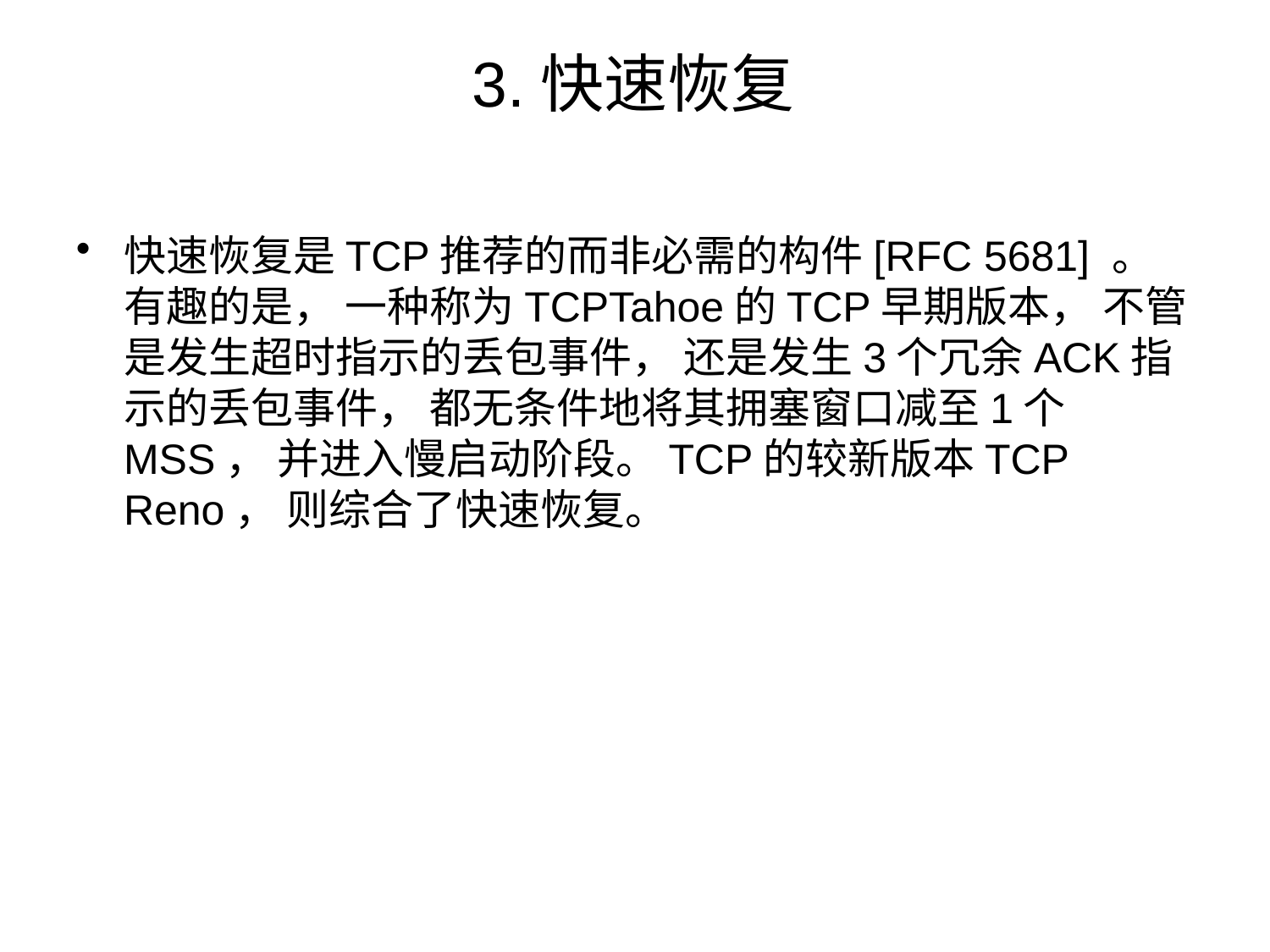

# 3.快速恢复
快速恢复是TCP推荐的而非必需的构件[RFC 5681] 。有趣的是， 一种称为TCPTahoe的TCP早期版本， 不管是发生超时指示的丢包事件， 还是发生3个冗余ACK指示的丢包事件， 都无条件地将其拥塞窗口减至1个MSS， 并进入慢启动阶段。TCP的较新版本TCP Reno， 则综合了快速恢复。